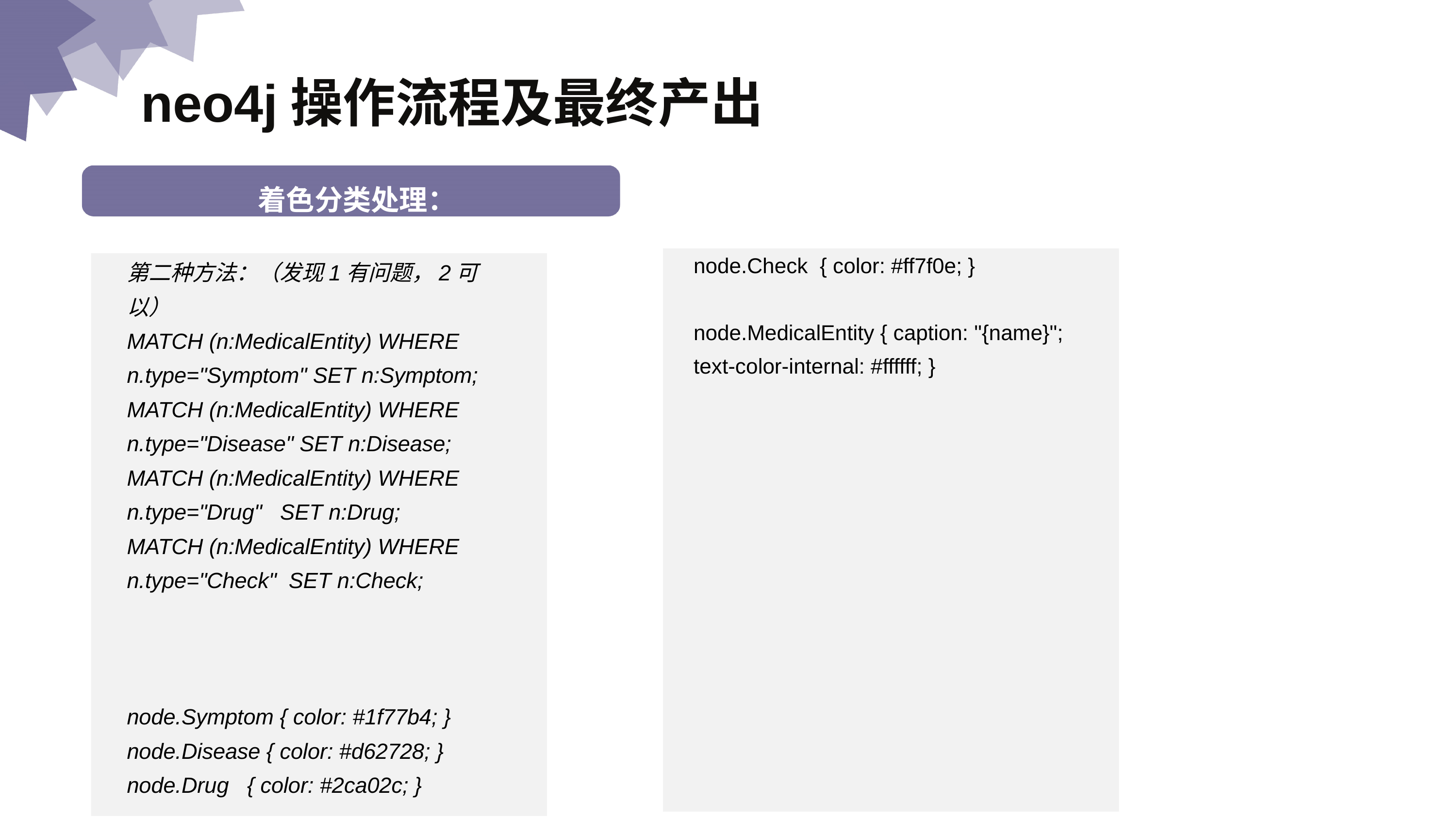

neo4j操作流程及最终产出
         幻觉的原因分析

着色分类处理：

node.Check  { color: #ff7f0e; }

node.MedicalEntity { caption: "{name}"; text-color-internal: #ffffff; }

第二种方法：（发现1有问题，2可以）
MATCH (n:MedicalEntity) WHERE n.type="Symptom" SET n:Symptom;
MATCH (n:MedicalEntity) WHERE n.type="Disease" SET n:Disease;
MATCH (n:MedicalEntity) WHERE n.type="Drug"   SET n:Drug;
MATCH (n:MedicalEntity) WHERE n.type="Check"  SET n:Check;

node.Symptom { color: #1f77b4; }
node.Disease { color: #d62728; }
node.Drug   { color: #2ca02c; }